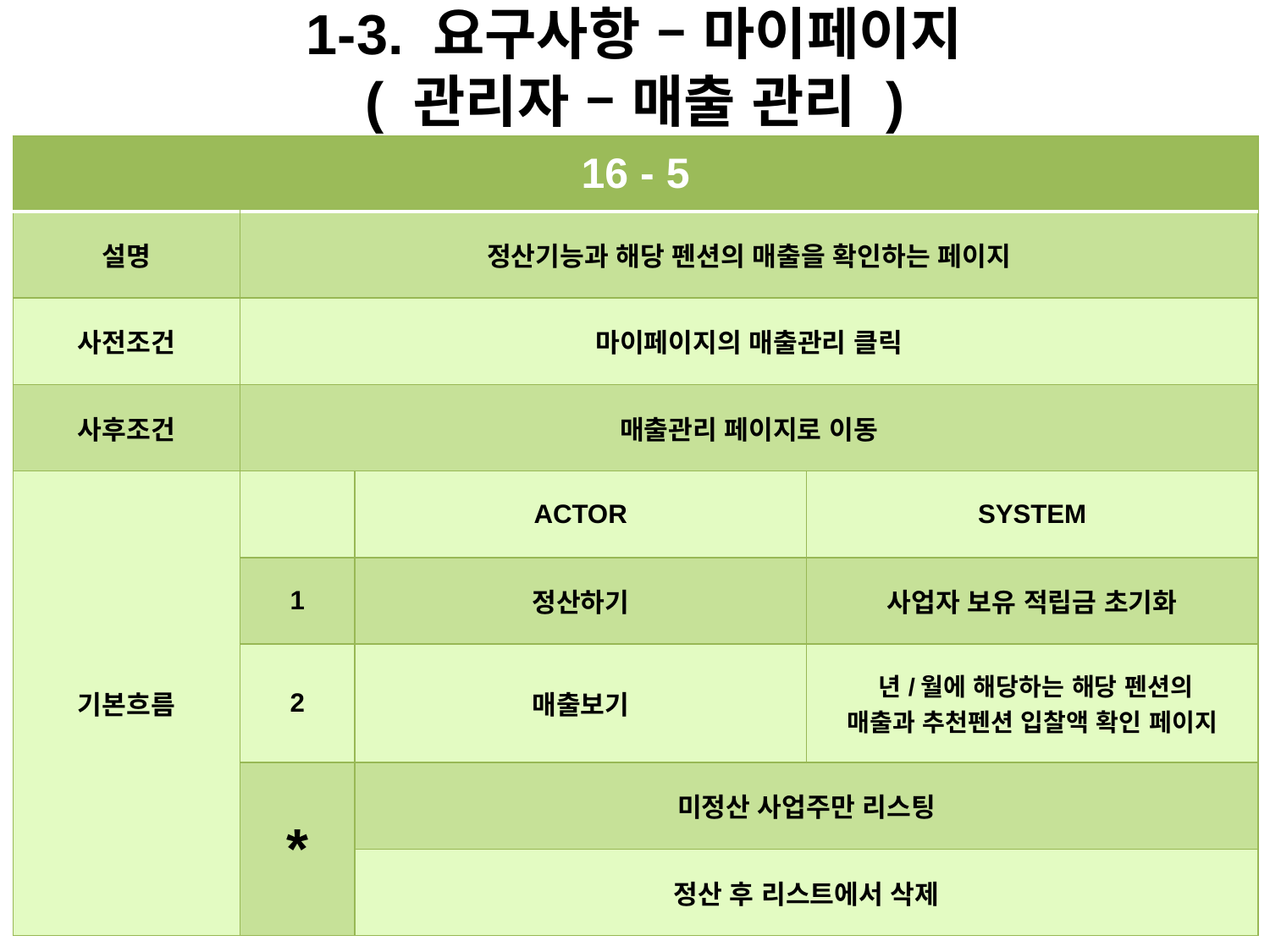

# 1-3. 요구사항 – 마이페이지 ( 관리자 – 매출 관리 )
| 16 - 5 |  |  |  |
| --- | --- | --- | --- |
| 설명 | 정산기능과 해당 펜션의 매출을 확인하는 페이지 |  |  |
| 사전조건 | 마이페이지의 매출관리 클릭 |  |  |
| 사후조건 | 매출관리 페이지로 이동 |  |  |
| 기본흐름 |  | ACTOR | SYSTEM |
|  | 1 | 정산하기 | 사업자 보유 적립금 초기화 |
|  | 2 | 매출보기 | 년/월에 해당하는 해당 펜션의 매출과 추천펜션 입찰액 확인 페이지 |
|  | \* | 미정산 사업주만 리스팅 |  |
|  |  | 정산 후 리스트에서 삭제 |  |